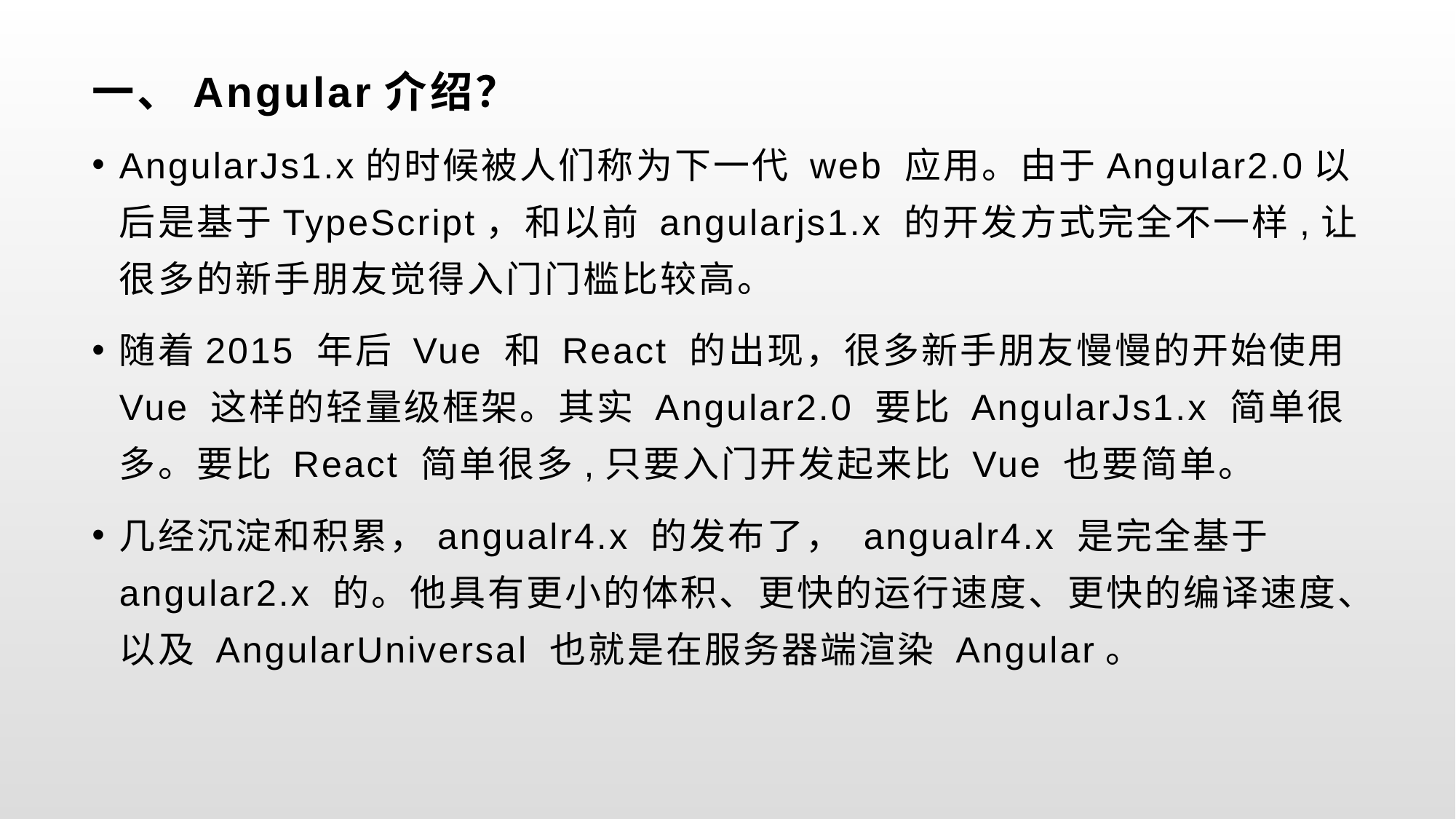

# 一、Angular介绍？
AngularJs1.x的时候被人们称为下一代 web 应用。由于Angular2.0以后是基于TypeScript，和以前 angularjs1.x 的开发方式完全不一样,让很多的新手朋友觉得入门门槛比较高。
随着2015 年后 Vue 和 React 的出现，很多新手朋友慢慢的开始使用 Vue 这样的轻量级框架。其实 Angular2.0 要比 AngularJs1.x 简单很多。要比 React 简单很多,只要入门开发起来比 Vue 也要简单。
几经沉淀和积累，angualr4.x 的发布了， angualr4.x 是完全基于 angular2.x 的。他具有更小的体积、更快的运行速度、更快的编译速度、以及 AngularUniversal 也就是在服务器端渲染 Angular。